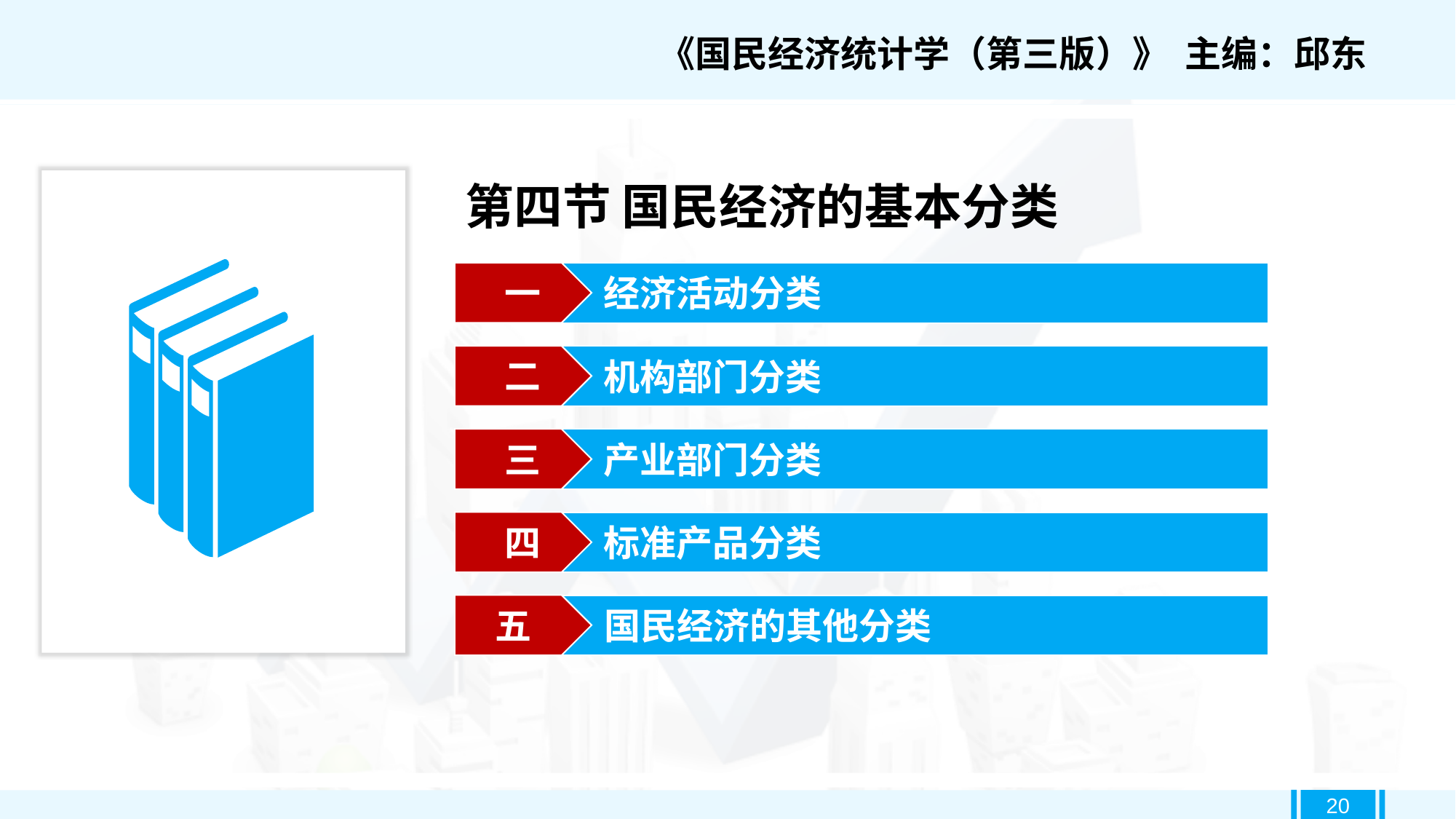

《国民经济统计学（第三版）》  主编：邱东

第四节 国民经济的基本分类

一

经济活动分类

二

机构部门分类

三

产业部门分类

四

标准产品分类

五

国民经济的其他分类
20